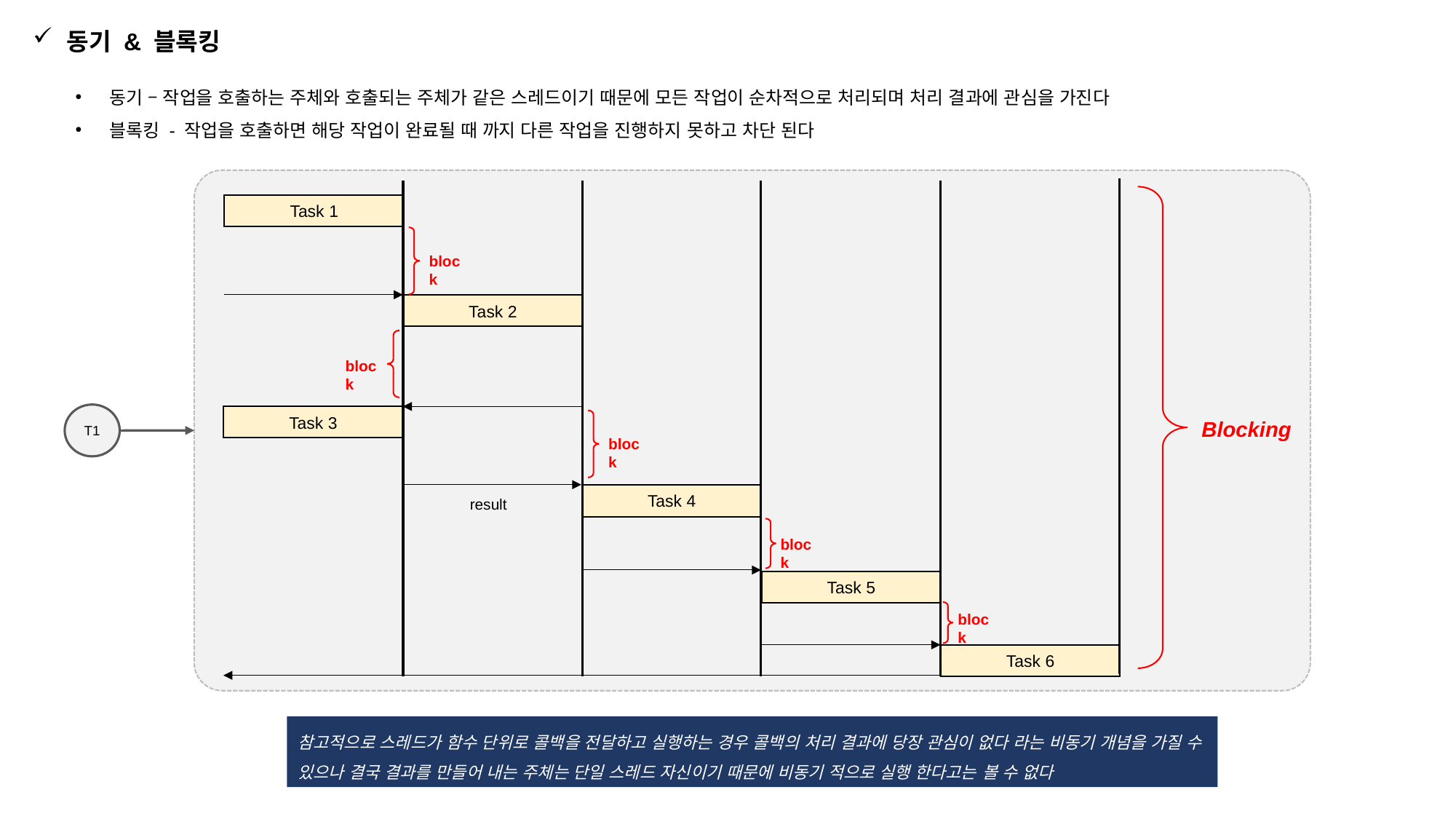

동기 & 블록킹
동기 – 작업을 호출하는 주체와 호출되는 주체가 같은 스레드이기 때문에 모든 작업이 순차적으로 처리되며 처리 결과에 관심을 가진다
블록킹 - 작업을 호출하면 해당 작업이 완료될 때 까지 다른 작업을 진행하지 못하고 차단 된다

Task 1

block
Task 2

block
T1
Task 3

Blocking
block
Task 4
result

block
Task 5

block
Task 6
참고적으로 스레드가 함수 단위로 콜백을 전달하고 실행하는 경우 콜백의 처리 결과에 당장 관심이 없다 라는 비동기 개념을 가질 수 있으나 결국 결과를 만들어 내는 주체는 단일 스레드 자신이기 때문에 비동기 적으로 실행 한다고는 볼 수 없다